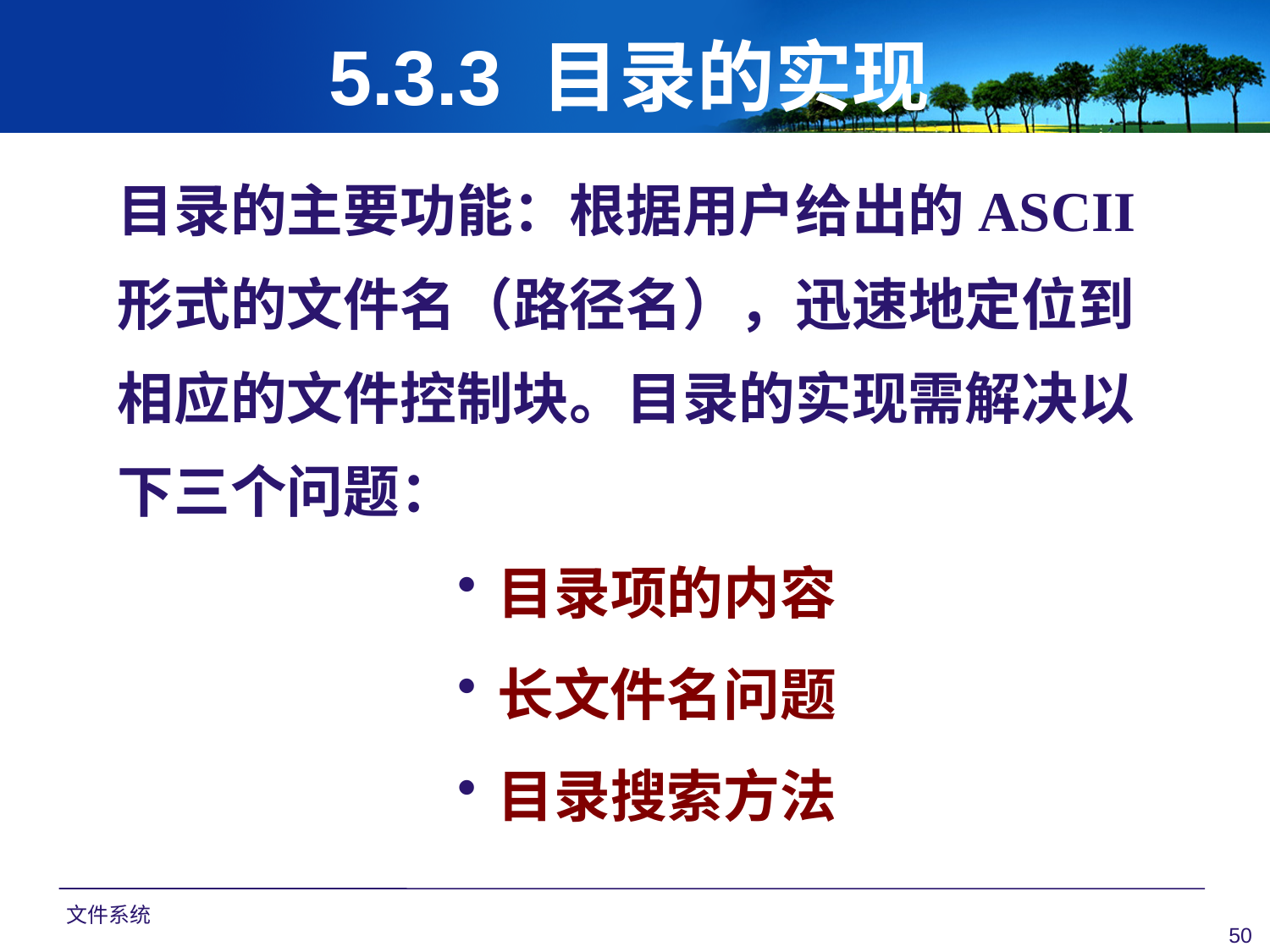

# 5.3.3 目录的实现
目录的主要功能：根据用户给出的ASCII
形式的文件名（路径名），迅速地定位到
相应的文件控制块。目录的实现需解决以
下三个问题：
目录项的内容
长文件名问题
目录搜索方法
文件系统
50